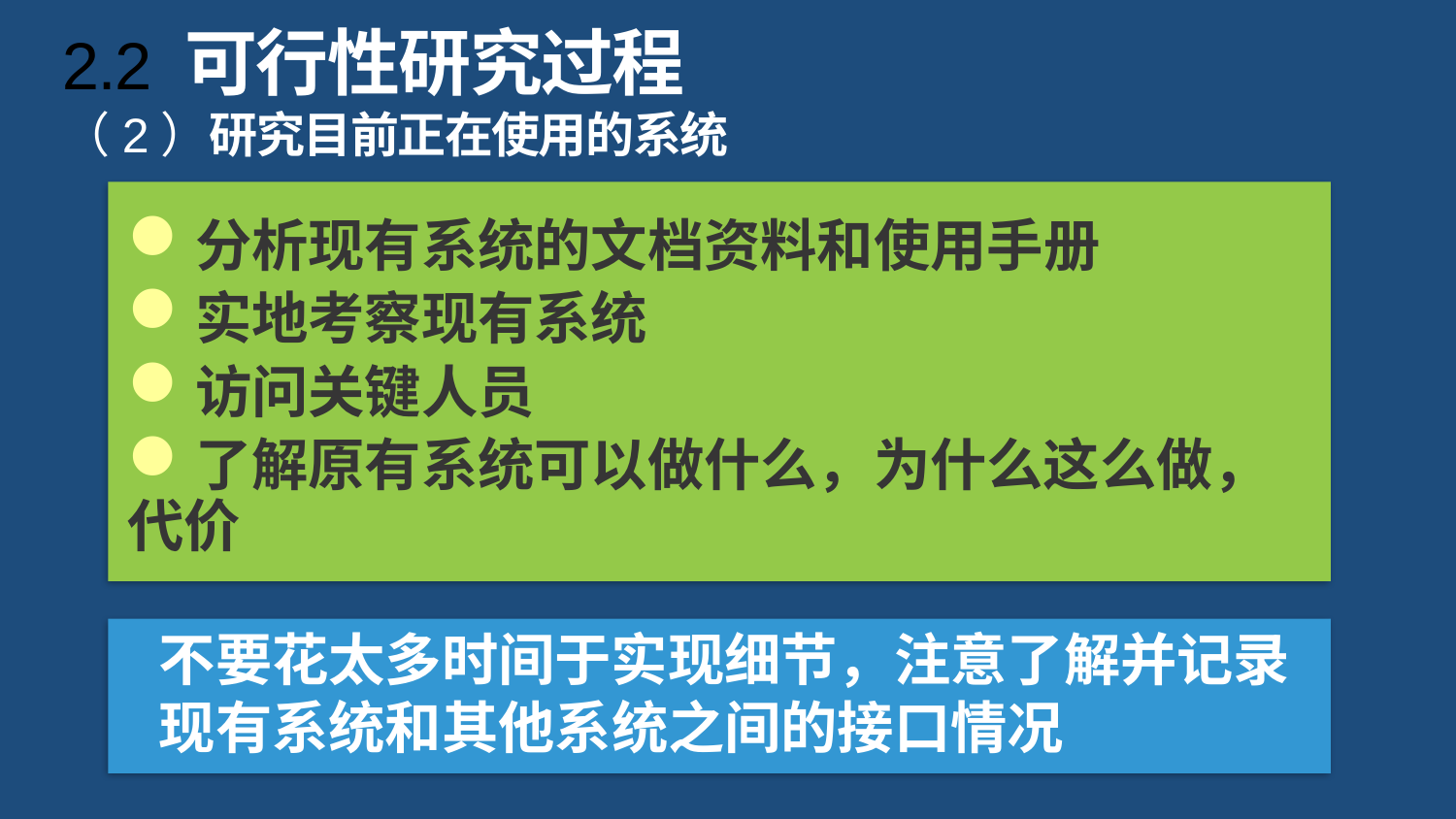

# 2.2 可行性研究过程
（2）研究目前正在使用的系统
分析现有系统的文档资料和使用手册
实地考察现有系统
访问关键人员
了解原有系统可以做什么，为什么这么做，代价
不要花太多时间于实现细节，注意了解并记录现有系统和其他系统之间的接口情况